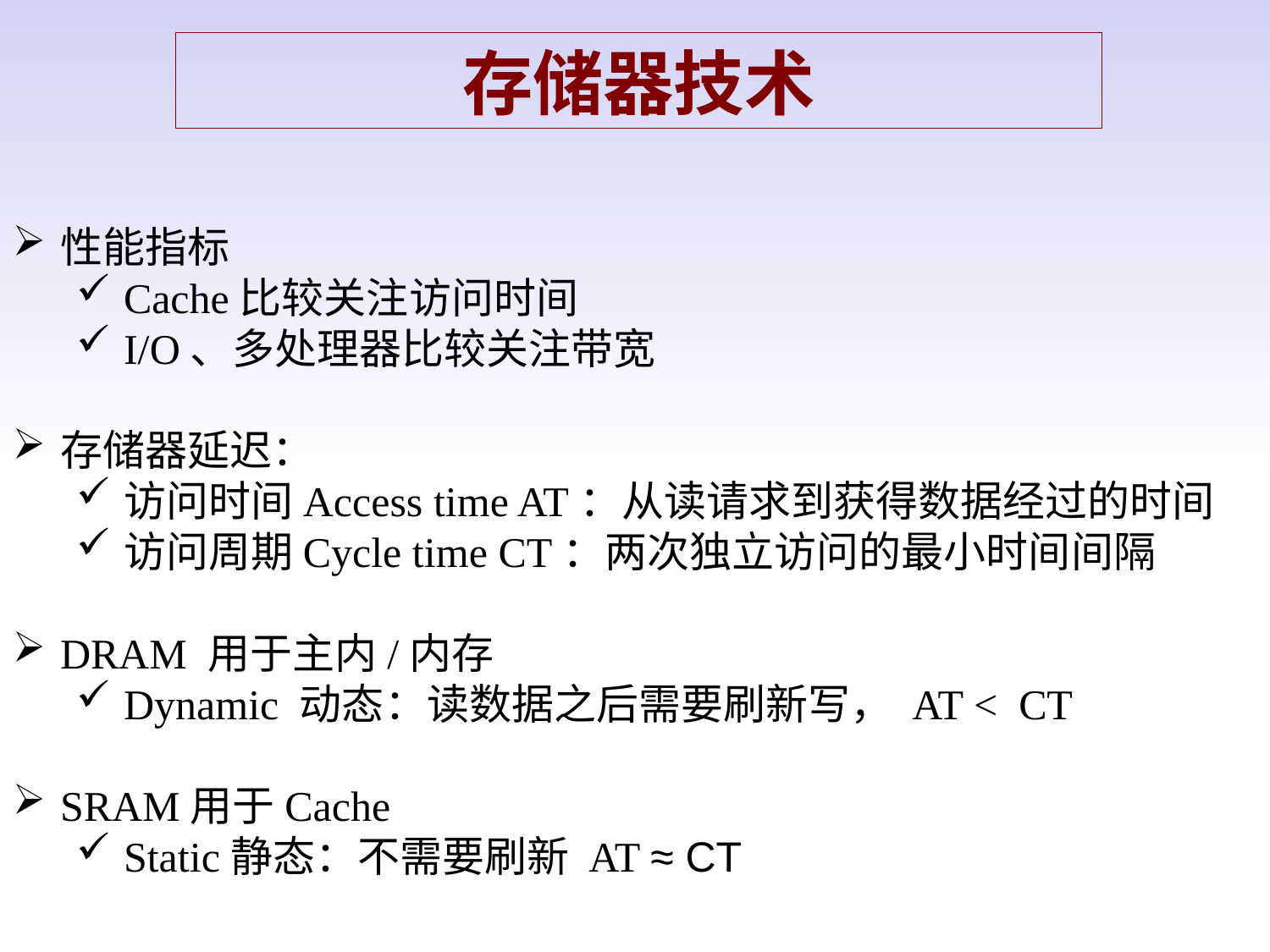

存储器技术
性能指标
Cache比较关注访问时间
I/O、多处理器比较关注带宽

存储器延迟：
访问时间Access time AT：从读请求到获得数据经过的时间
访问周期Cycle time CT：两次独立访问的最小时间间隔

DRAM 用于主内/内存
Dynamic 动态：读数据之后需要刷新写， AT <  CT

SRAM用于Cache
Static静态：不需要刷新 AT ≈ CT